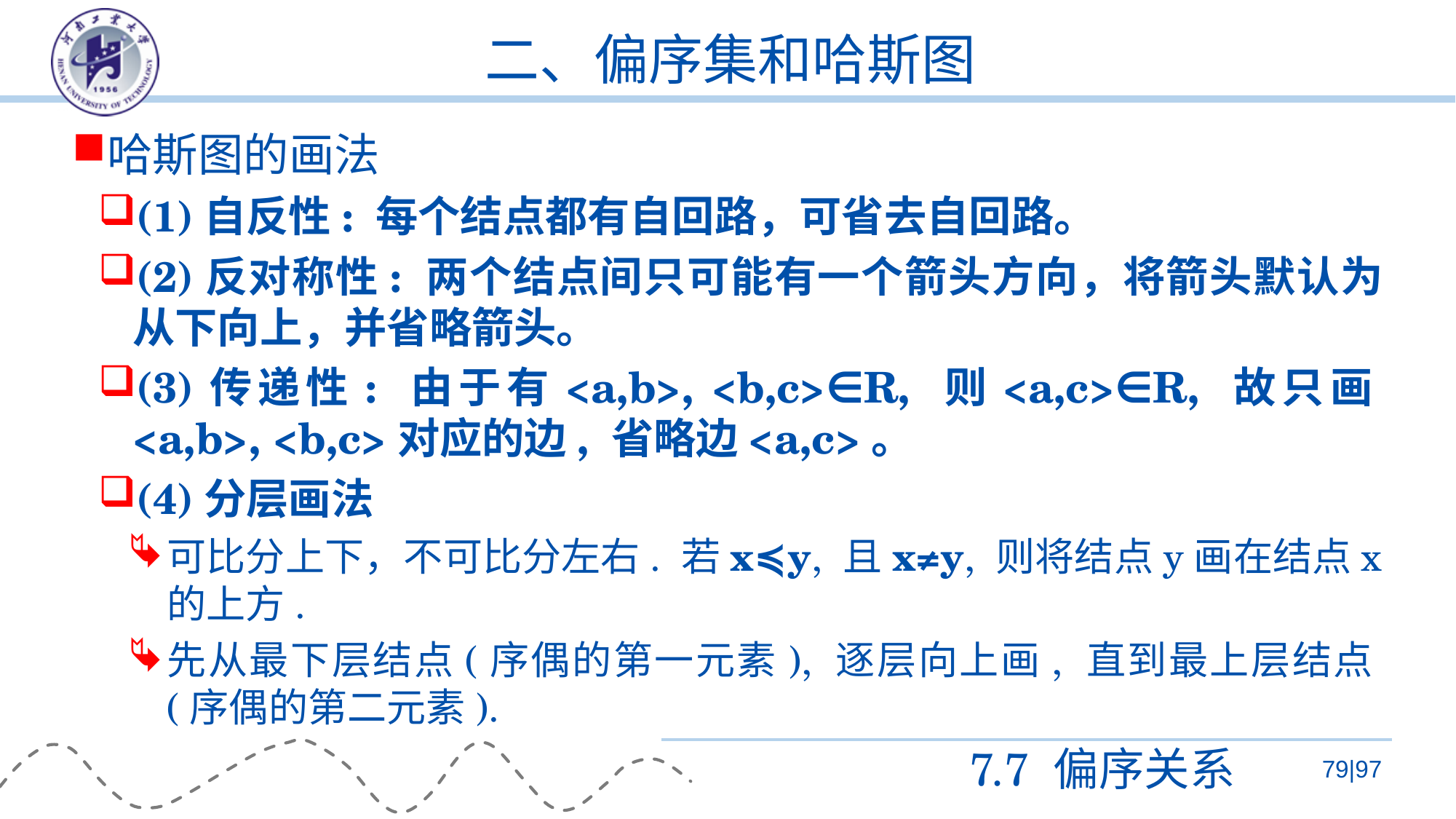

# 二、偏序集和哈斯图
哈斯图的画法
(1)自反性: 每个结点都有自回路，可省去自回路。
(2)反对称性: 两个结点间只可能有一个箭头方向，将箭头默认为从下向上，并省略箭头。
(3)传递性: 由于有<a,b>, <b,c>∈R, 则<a,c>∈R, 故只画<a,b>, <b,c>对应的边, 省略边<a,c>。
(4)分层画法
可比分上下，不可比分左右. 若x≼y, 且x≠y, 则将结点y画在结点x的上方.
先从最下层结点(序偶的第一元素), 逐层向上画, 直到最上层结点(序偶的第二元素).
7.7 偏序关系
79|97